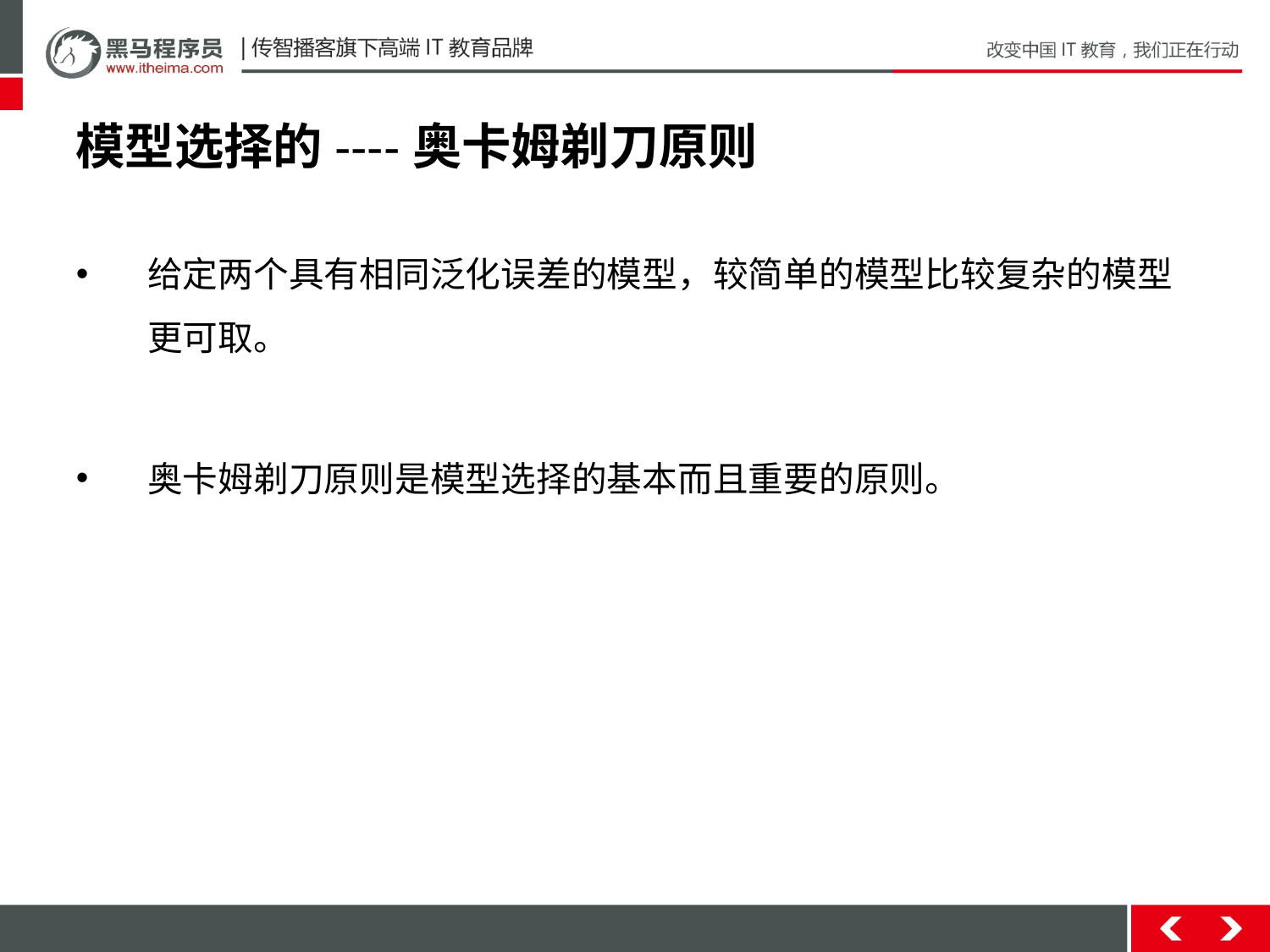

# 模型选择的----奥卡姆剃刀原则
给定两个具有相同泛化误差的模型，较简单的模型比较复杂的模型更可取。

奥卡姆剃刀原则是模型选择的基本而且重要的原则。